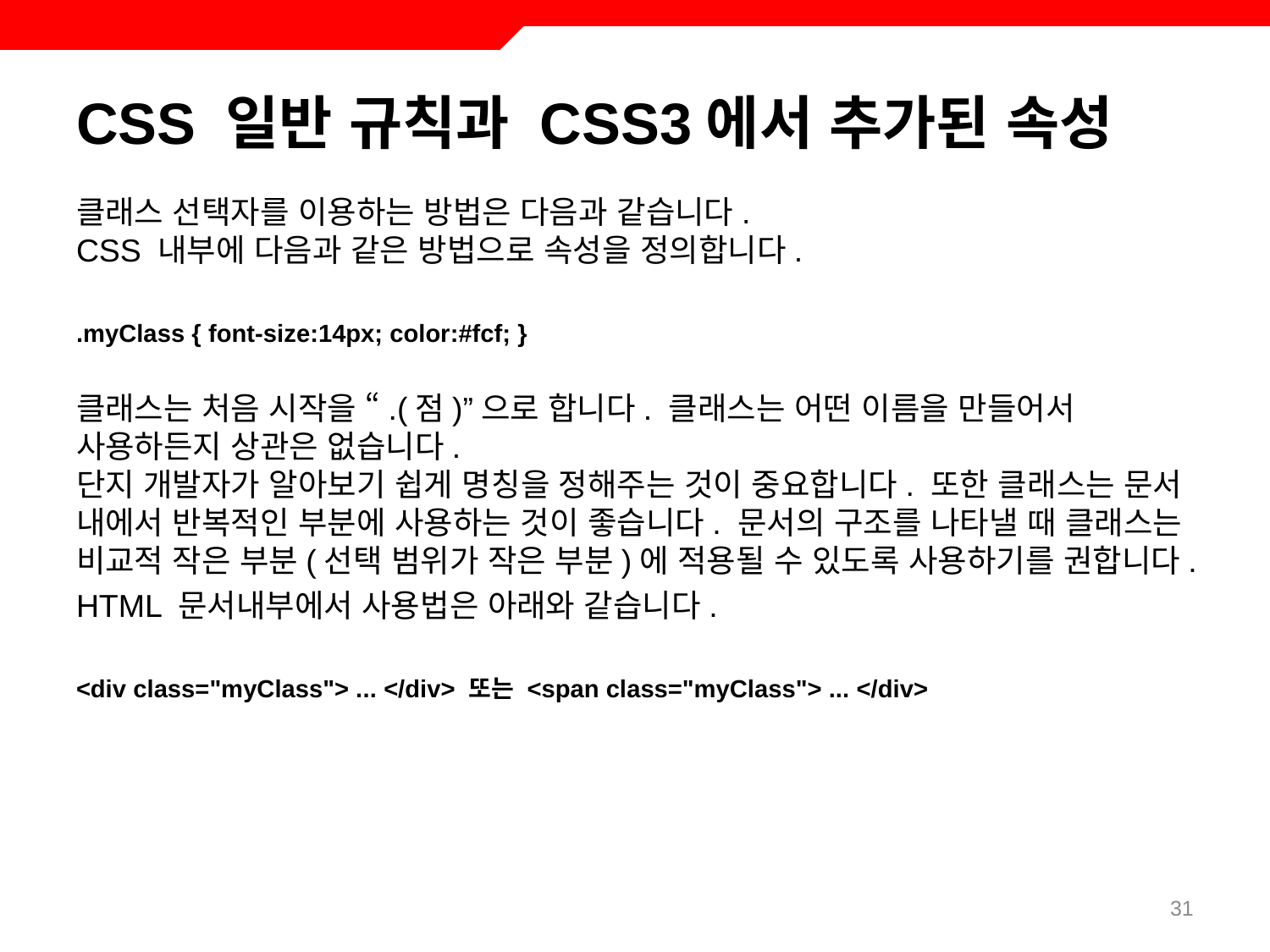

# CSS 일반 규칙과 CSS3에서 추가된 속성
클래스 선택자를 이용하는 방법은 다음과 같습니다.
CSS 내부에 다음과 같은 방법으로 속성을 정의합니다.

.myClass { font-size:14px; color:#fcf; }

클래스는 처음 시작을 “.(점)”으로 합니다. 클래스는 어떤 이름을 만들어서 사용하든지 상관은 없습니다.
단지 개발자가 알아보기 쉽게 명칭을 정해주는 것이 중요합니다. 또한 클래스는 문서 내에서 반복적인 부분에 사용하는 것이 좋습니다. 문서의 구조를 나타낼 때 클래스는 비교적 작은 부분(선택 범위가 작은 부분)에 적용될 수 있도록 사용하기를 권합니다.
HTML 문서내부에서 사용법은 아래와 같습니다.

<div class="myClass"> ... </div> 또는 <span class="myClass"> ... </div>
31